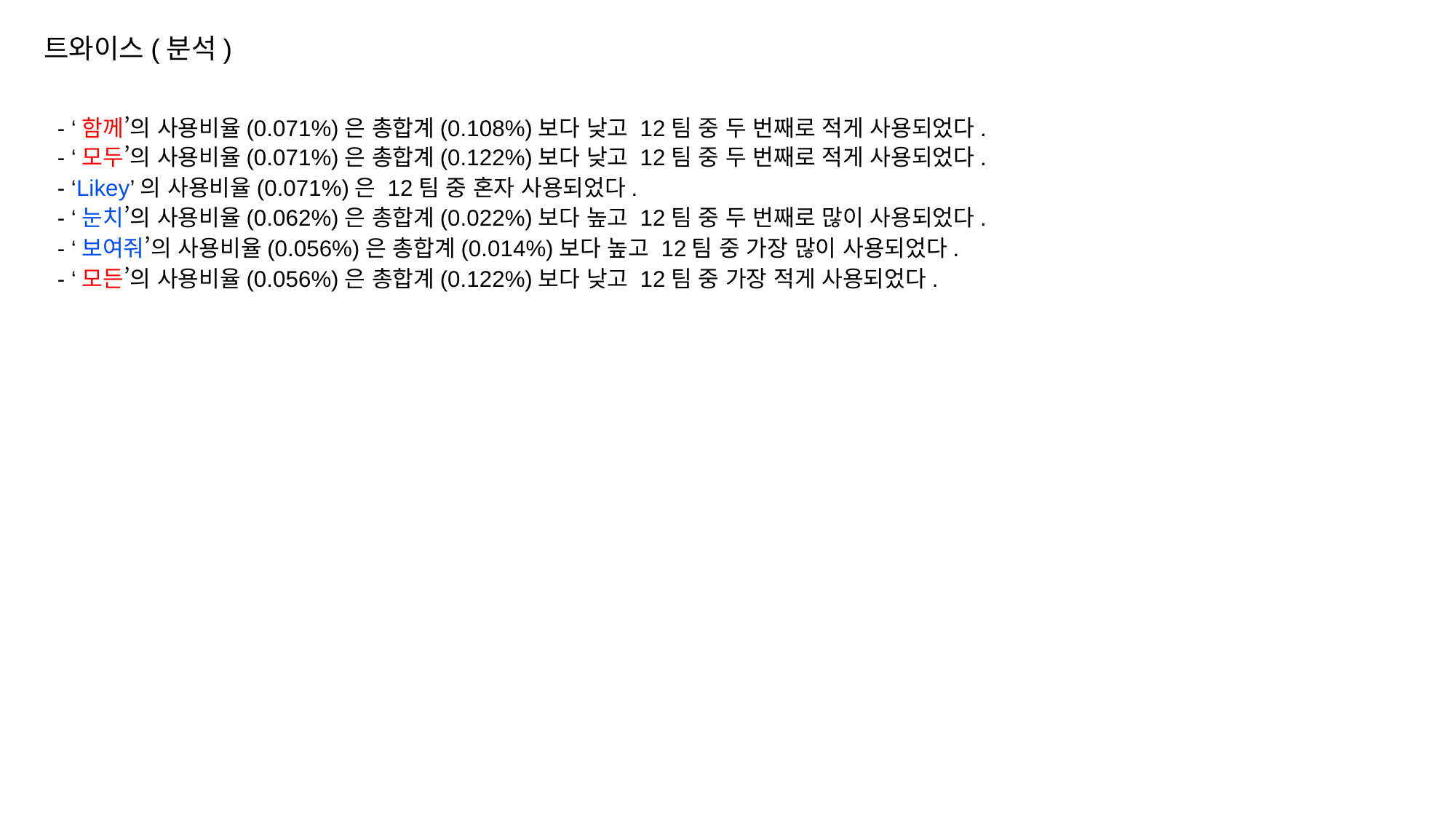

트와이스(분석)
- ‘함께’의 사용비율(0.071%)은 총합계(0.108%)보다 낮고 12팀 중 두 번째로 적게 사용되었다.
- ‘모두’의 사용비율(0.071%)은 총합계(0.122%)보다 낮고 12팀 중 두 번째로 적게 사용되었다.
- ‘Likey’의 사용비율(0.071%)은 12팀 중 혼자 사용되었다.
- ‘눈치’의 사용비율(0.062%)은 총합계(0.022%)보다 높고 12팀 중 두 번째로 많이 사용되었다.
- ‘보여줘’의 사용비율(0.056%)은 총합계(0.014%)보다 높고 12팀 중 가장 많이 사용되었다.
- ‘모든’의 사용비율(0.056%)은 총합계(0.122%)보다 낮고 12팀 중 가장 적게 사용되었다.